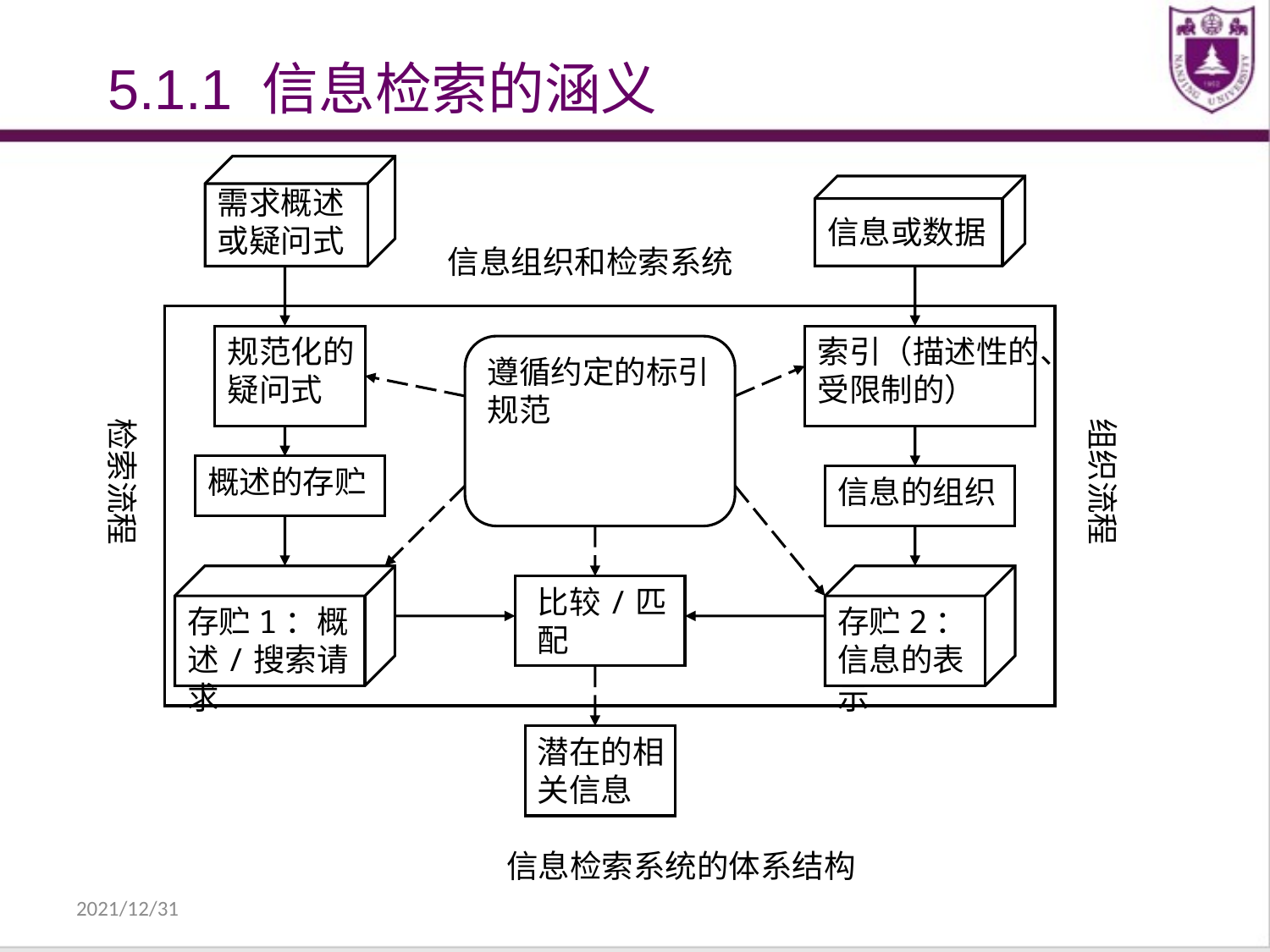

5.1.1 信息检索的涵义

需求概述或疑问式

信息或数据
信息组织和检索系统

规范化的疑问式

索引（描述性的、受限制的）

遵循约定的标引规范

检索流程
组织流程

概述的存贮

信息的组织

比较/匹配
存贮1：概述/搜索请求
存贮2：信息的表示

潜在的相关信息
  信息检索系统的体系结构
2021/12/31